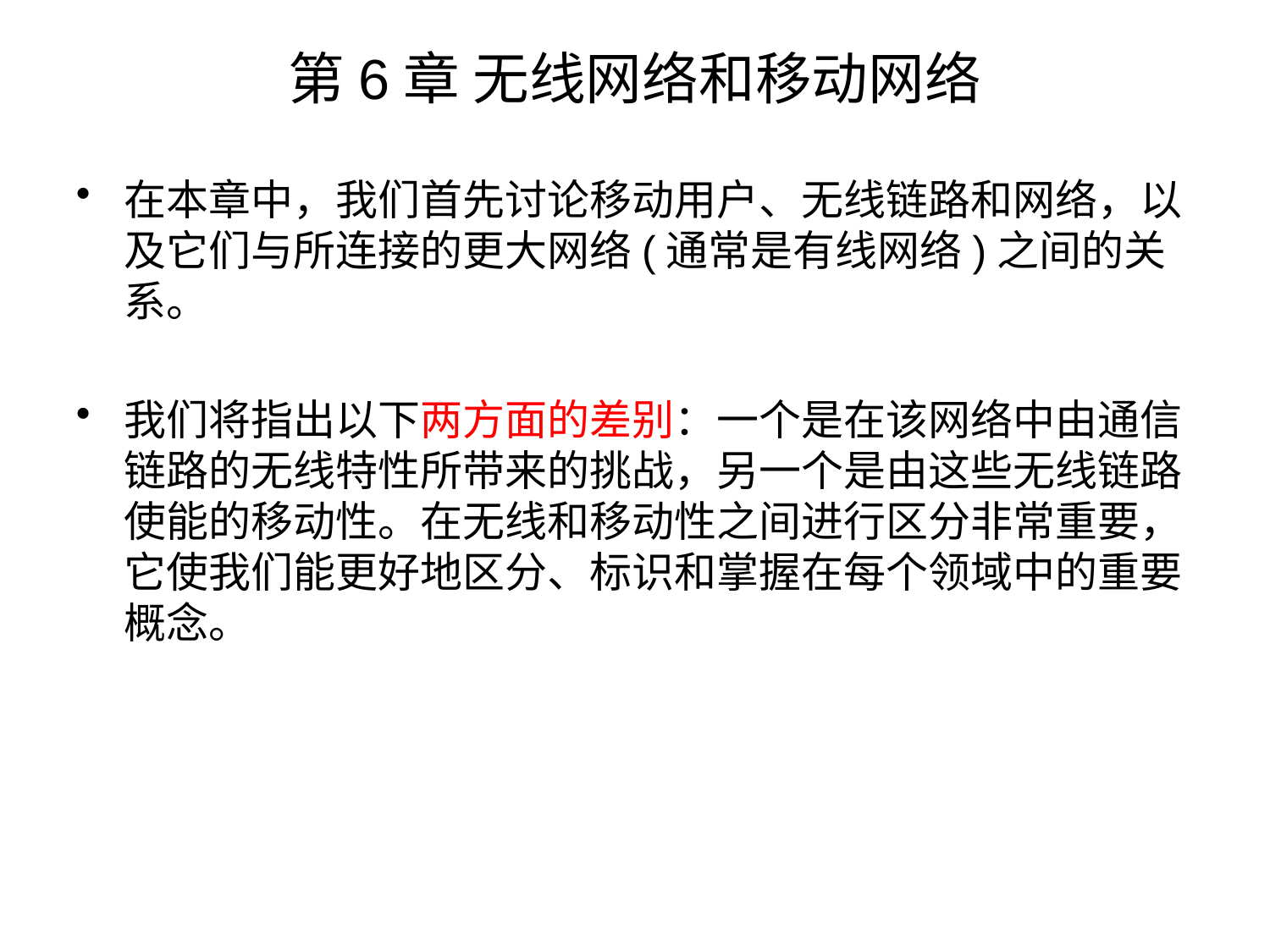

# 第6章 无线网络和移动网络
在本章中，我们首先讨论移动用户、无线链路和网络，以及它们与所连接的更大网络(通常是有线网络)之间的关系。

我们将指出以下两方面的差别：一个是在该网络中由通信链路的无线特性所带来的挑战，另一个是由这些无线链路使能的移动性。在无线和移动性之间进行区分非常重要，它使我们能更好地区分、标识和掌握在每个领域中的重要概念。